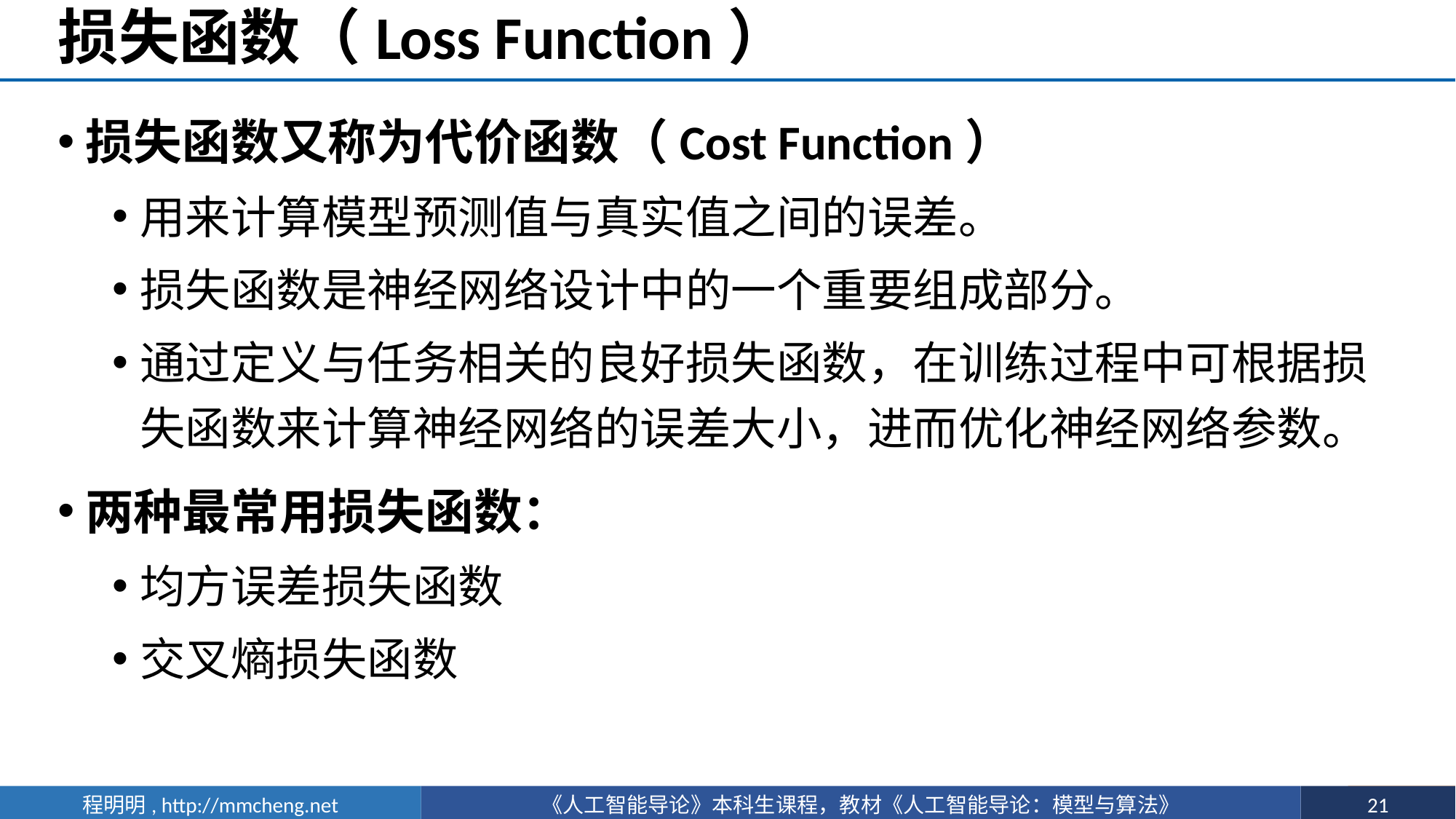

# 损失函数（Loss Function）
损失函数又称为代价函数（Cost Function）
用来计算模型预测值与真实值之间的误差。
损失函数是神经网络设计中的一个重要组成部分。
通过定义与任务相关的良好损失函数，在训练过程中可根据损失函数来计算神经网络的误差大小，进而优化神经网络参数。
两种最常用损失函数：
均方误差损失函数
交叉熵损失函数